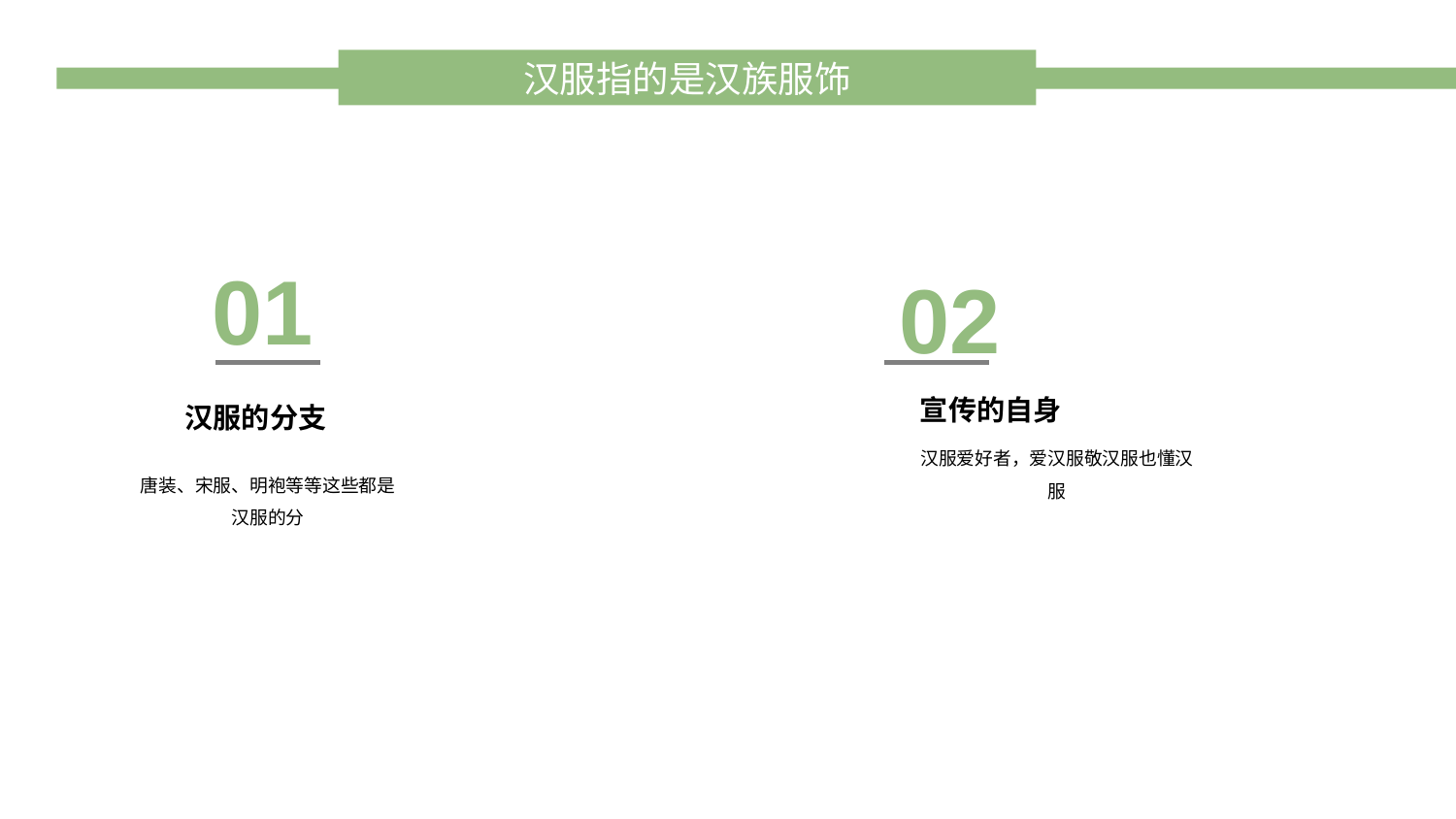

汉服指的是汉族服饰

01
02
宣传的自身
汉服的分支
汉服爱好者，爱汉服敬汉服也懂汉服
唐装、宋服、明袍等等这些都是汉服的分